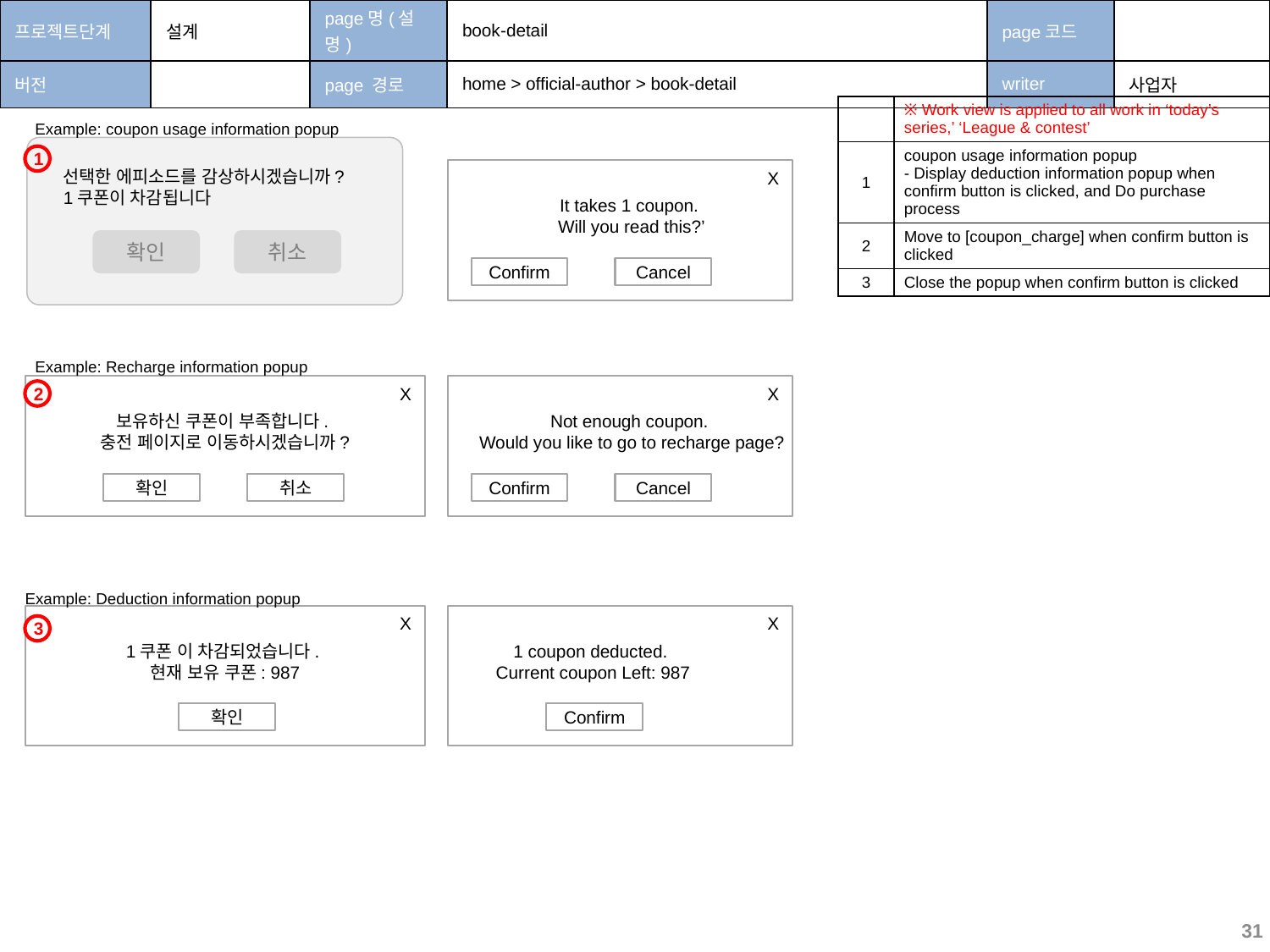

| 프로젝트단계 | 설계 | page명(설명) | book-detail | page코드 |  |
| --- | --- | --- | --- | --- | --- |
| 버전 |  | page 경로 | home > official-author > book-detail | writer | 사업자 |
|  | ※ Work view is applied to all work in ‘today’s series,’ ‘League & contest’ |
| --- | --- |
| 1 | coupon usage information popup - Display deduction information popup when confirm button is clicked, and Do purchase process |
| 2 | Move to [coupon\_charge] when confirm button is clicked |
| 3 | Close the popup when confirm button is clicked |
Example: coupon usage information popup

1
선택한 에피소드를 감상하시겠습니까?
1쿠폰이 차감됩니다

X
It takes 1 coupon.
Will you read this?’
확인
취소
Cancel
Confirm
Example: Recharge information popup

X
X
2
보유하신 쿠폰이 부족합니다.
충전 페이지로 이동하시겠습니까?
Not enough coupon.
Would you like to go to recharge page?
취소
Cancel
확인
Confirm

Example: Deduction information popup

X
X
3
1쿠폰 이 차감되었습니다.
현재 보유 쿠폰: 987
1 coupon deducted.
Current coupon Left: 987
확인
Confirm
31